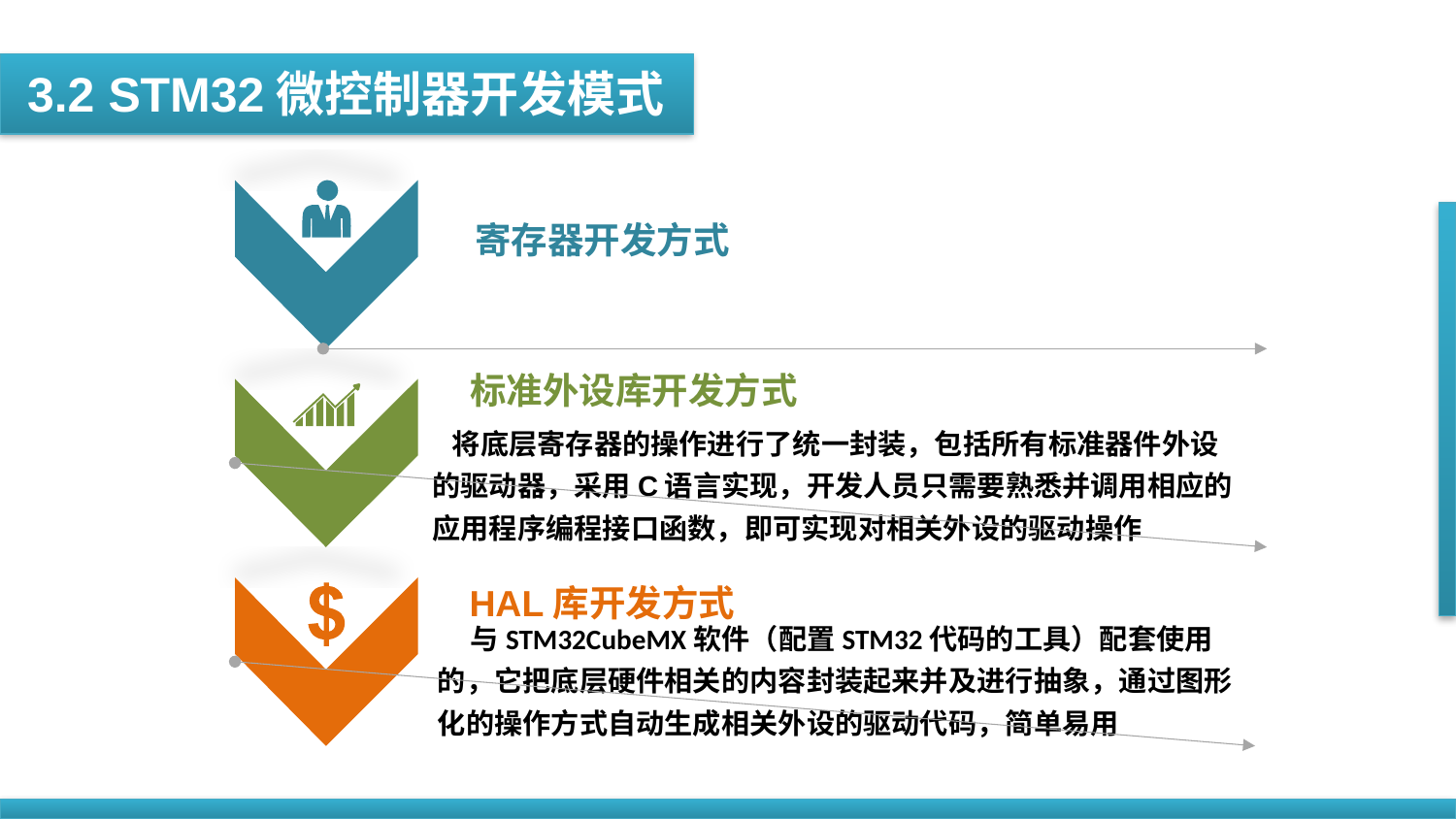

3.2 STM32微控制器开发模式

寄存器开发方式
标准外设库开发方式

  将底层寄存器的操作进行了统一封装，包括所有标准器件外设的驱动器，采用C语言实现，开发人员只需要熟悉并调用相应的应用程序编程接口函数，即可实现对相关外设的驱动操作
HAL库开发方式

    与STM32CubeMX软件（配置STM32代码的工具）配套使用的，它把底层硬件相关的内容封装起来并及进行抽象，通过图形化的操作方式自动生成相关外设的驱动代码，简单易用